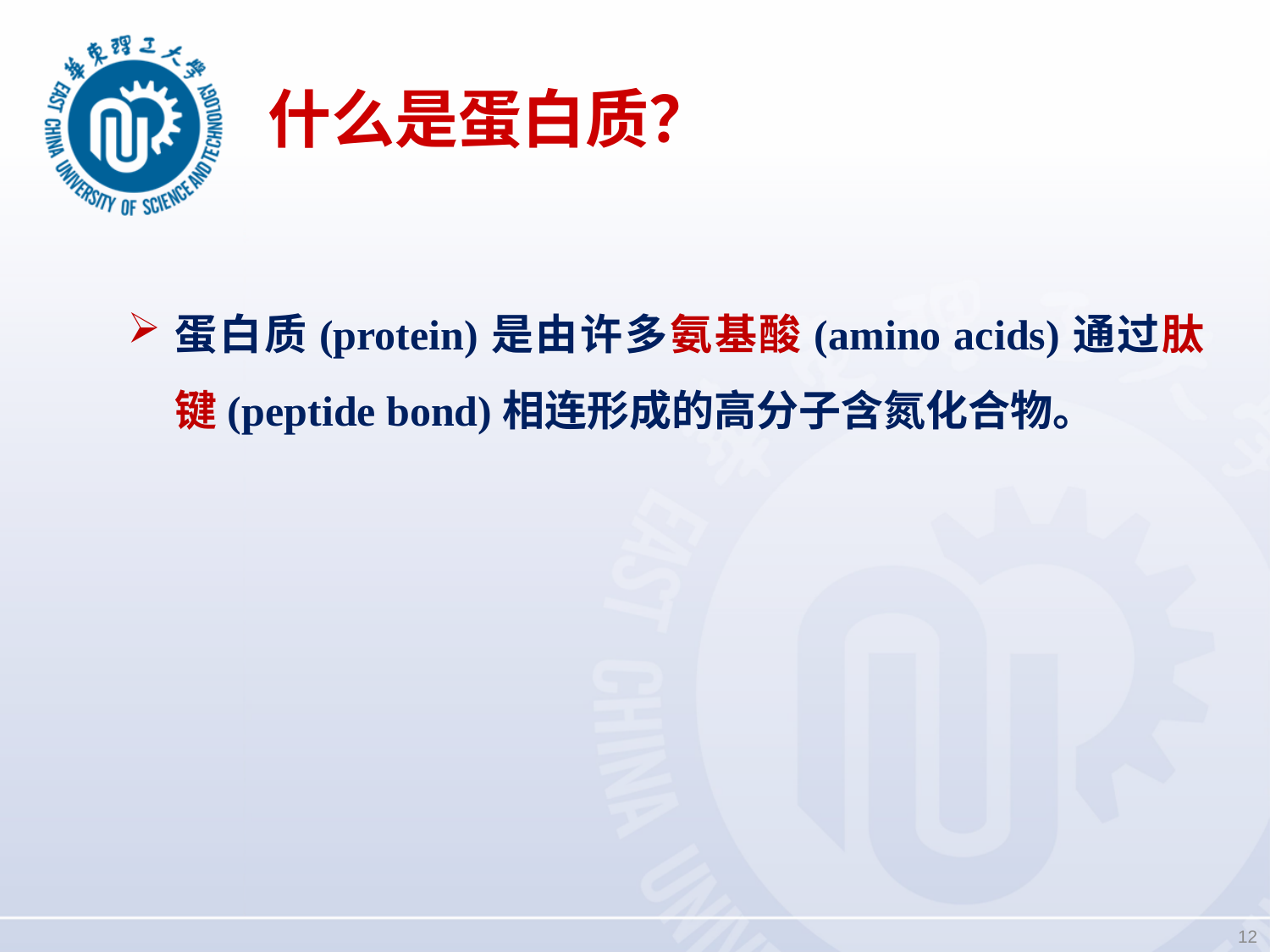

# 什么是蛋白质？
蛋白质(protein)是由许多氨基酸(amino acids)通过肽键(peptide bond)相连形成的高分子含氮化合物。
12